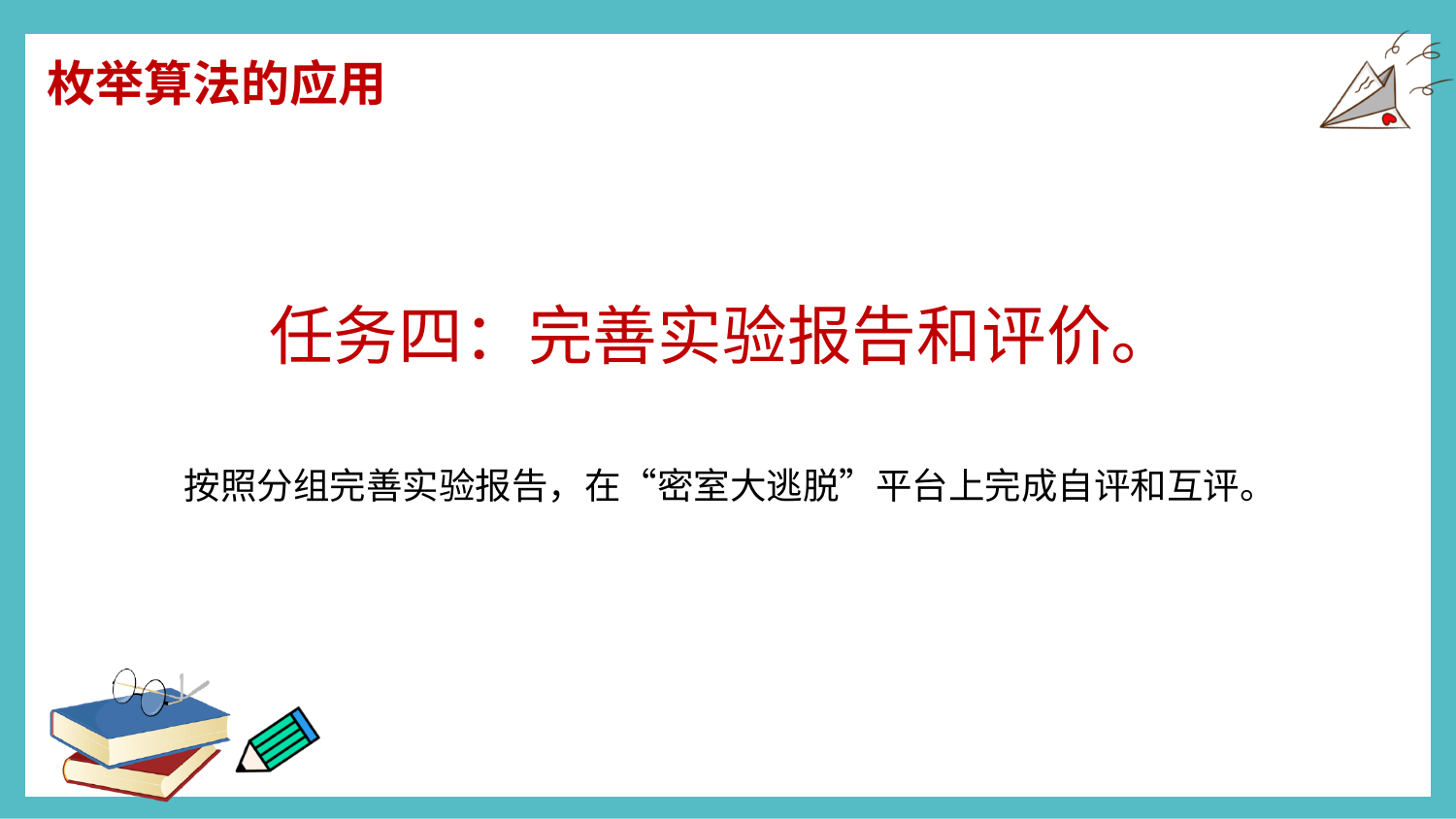

枚举算法的应用
任务四：完善实验报告和评价。
按照分组完善实验报告，在“密室大逃脱”平台上完成自评和互评。